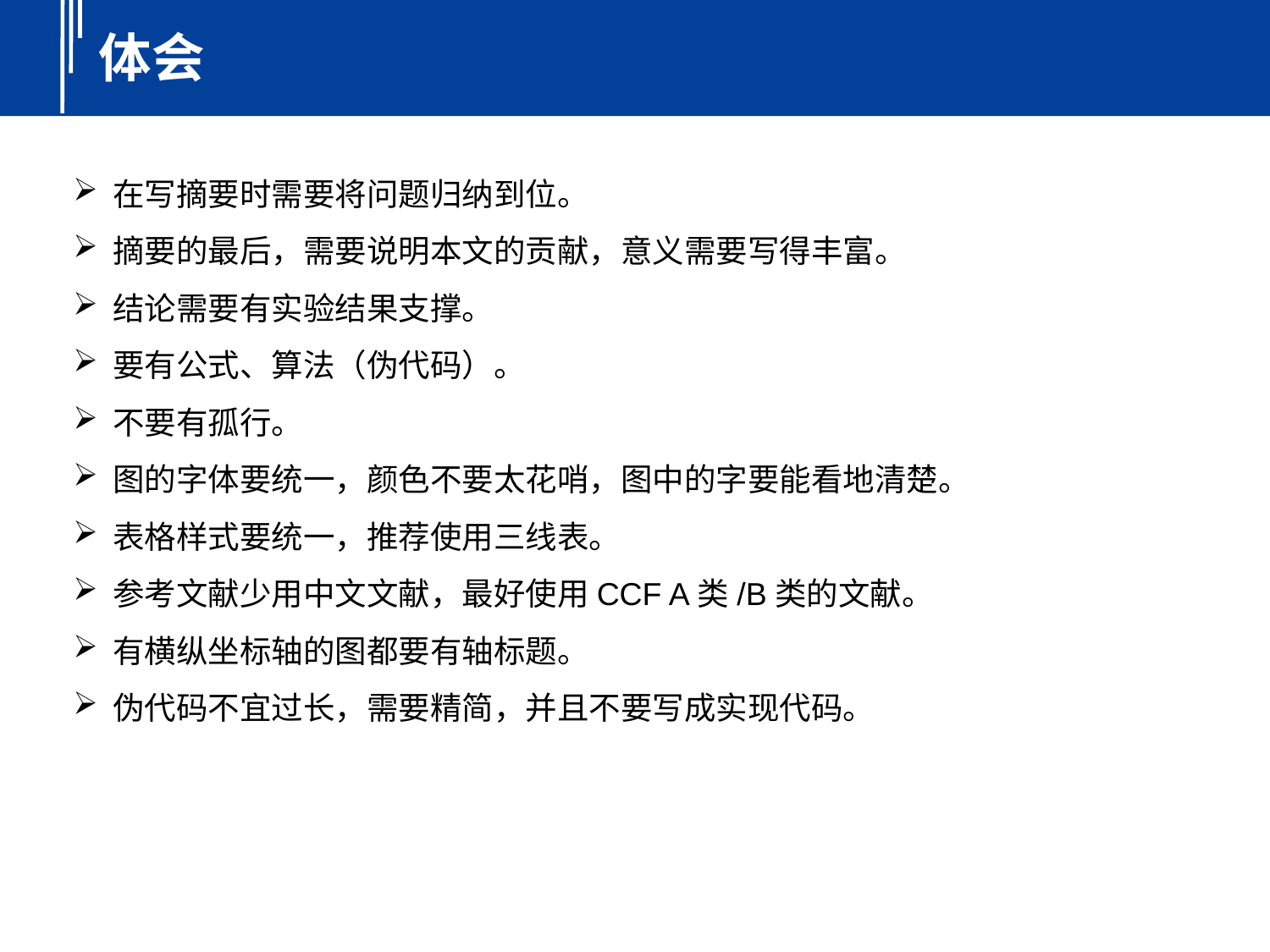

体会
在写摘要时需要将问题归纳到位。
摘要的最后，需要说明本文的贡献，意义需要写得丰富。
结论需要有实验结果支撑。
要有公式、算法（伪代码）。
不要有孤行。
图的字体要统一，颜色不要太花哨，图中的字要能看地清楚。
表格样式要统一，推荐使用三线表。
参考文献少用中文文献，最好使用CCF A类/B类的文献。
有横纵坐标轴的图都要有轴标题。
伪代码不宜过长，需要精简，并且不要写成实现代码。